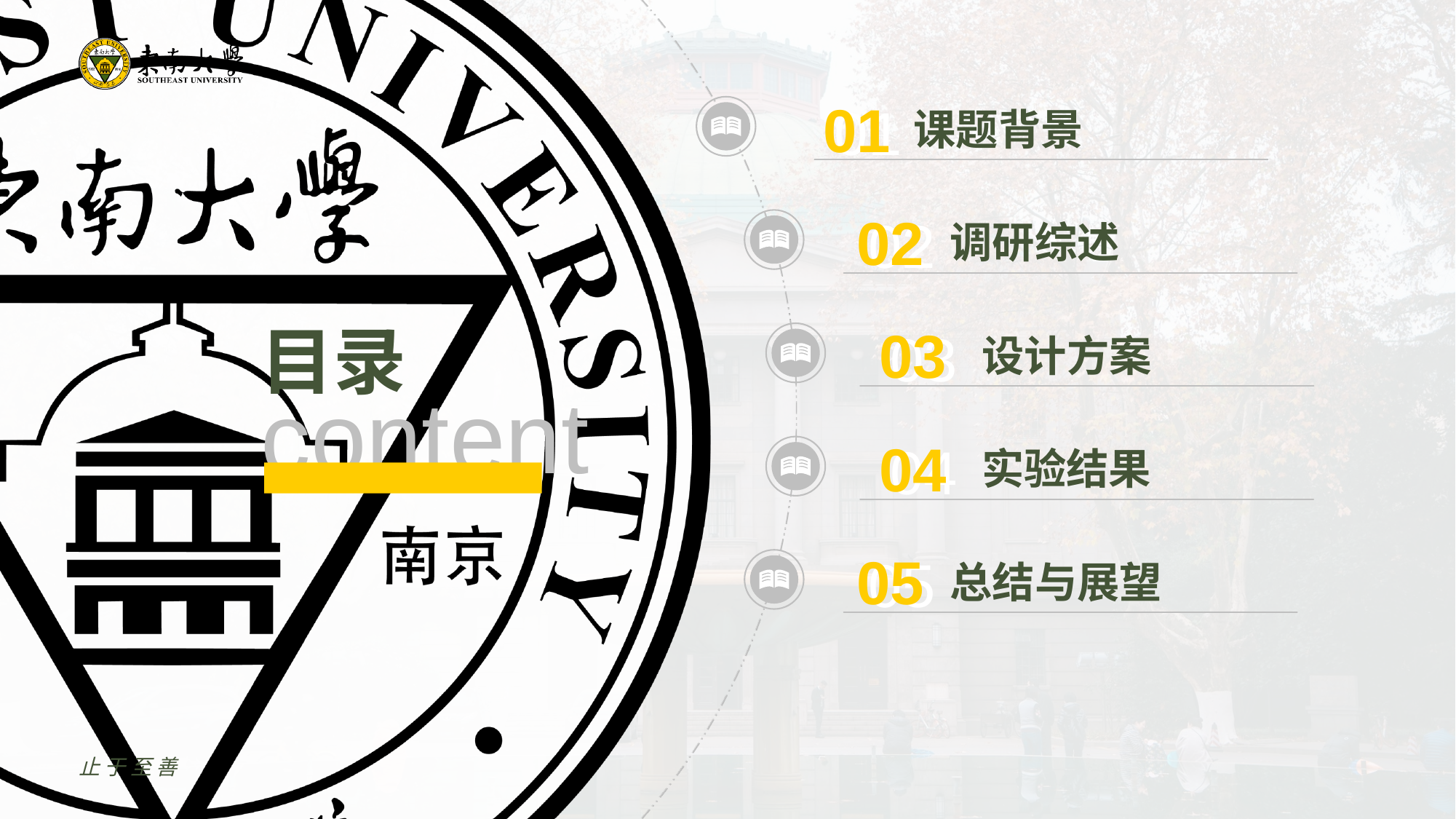

01
01

课题背景
02
02

调研综述
03
03

设计方案
04
04

实验结果

05
05

总结与展望
止于至善